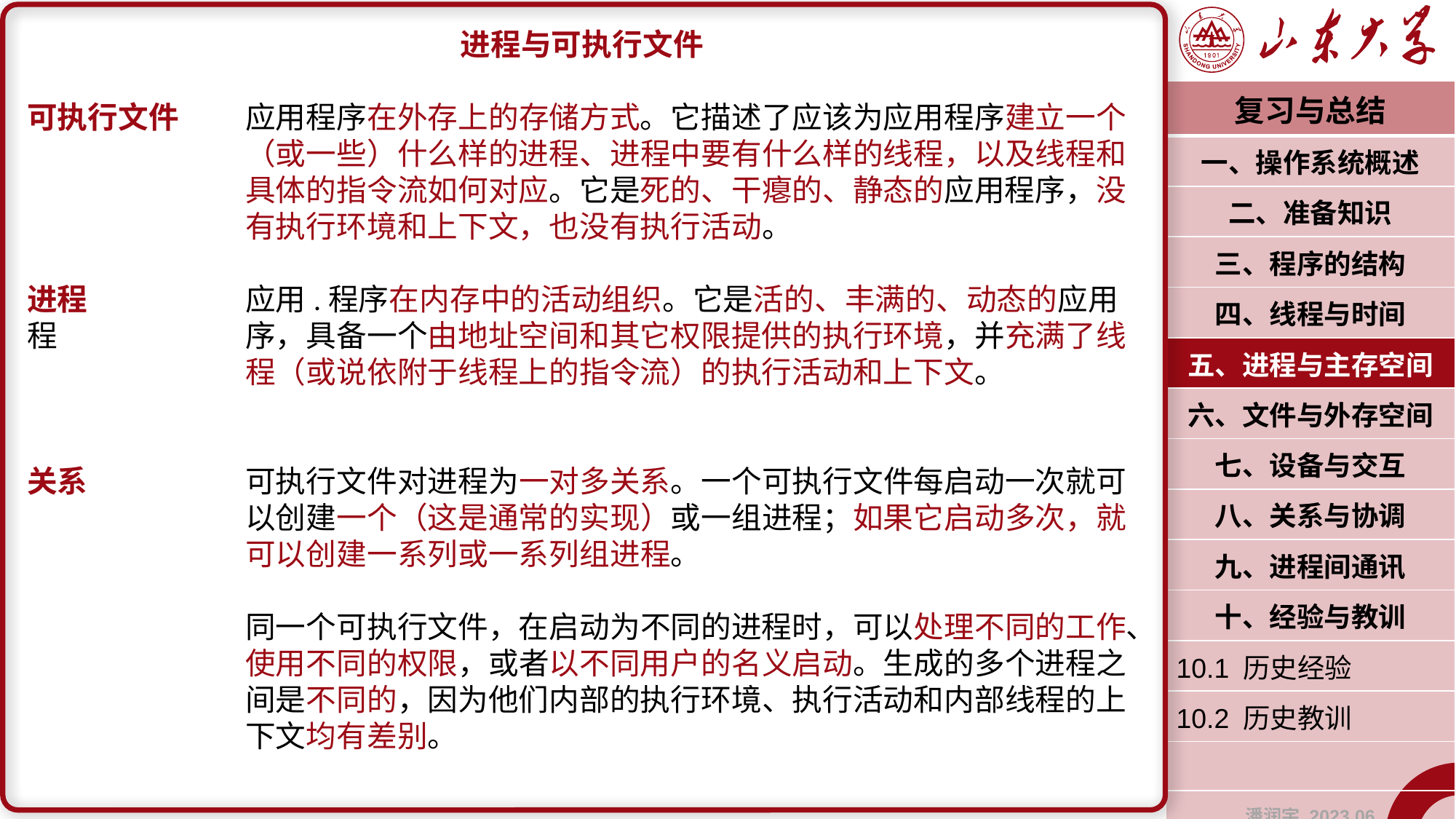

进程与可执行文件

可执行文件	应用程序在外存上的存储方式。它描述了应该为应用程序建立一个		（或一些）什么样的进程、进程中要有什么样的线程，以及线程和		具体的指令流如何对应。它是死的、干瘪的、静态的应用程序，没		有执行环境和上下文，也没有执行活动。

进程		应用.程序在内存中的活动组织。它是活的、丰满的、动态的应用程		序，具备一个由地址空间和其它权限提供的执行环境，并充满了线		程（或说依附于线程上的指令流）的执行活动和上下文。

关系		可执行文件对进程为一对多关系。一个可执行文件每启动一次就可		以创建一个（这是通常的实现）或一组进程；如果它启动多次，就		可以创建一系列或一系列组进程。

		同一个可执行文件，在启动为不同的进程时，可以处理不同的工作、		使用不同的权限，或者以不同用户的名义启动。生成的多个进程之		间是不同的，因为他们内部的执行环境、执行活动和内部线程的上		下文均有差别。
| 复习与总结 |
| --- |
| 一、操作系统概述 |
| 二、准备知识 |
| 三、程序的结构 |
| 四、线程与时间 |
| 五、进程与主存空间 |
| 六、文件与外存空间 |
| 七、设备与交互 |
| 八、关系与协调 |
| 九、进程间通讯 |
| 十、经验与教训 |
| 10.1 历史经验 |
| 10.2 历史教训 |
|  |
| 潘润宇 2023.06 |